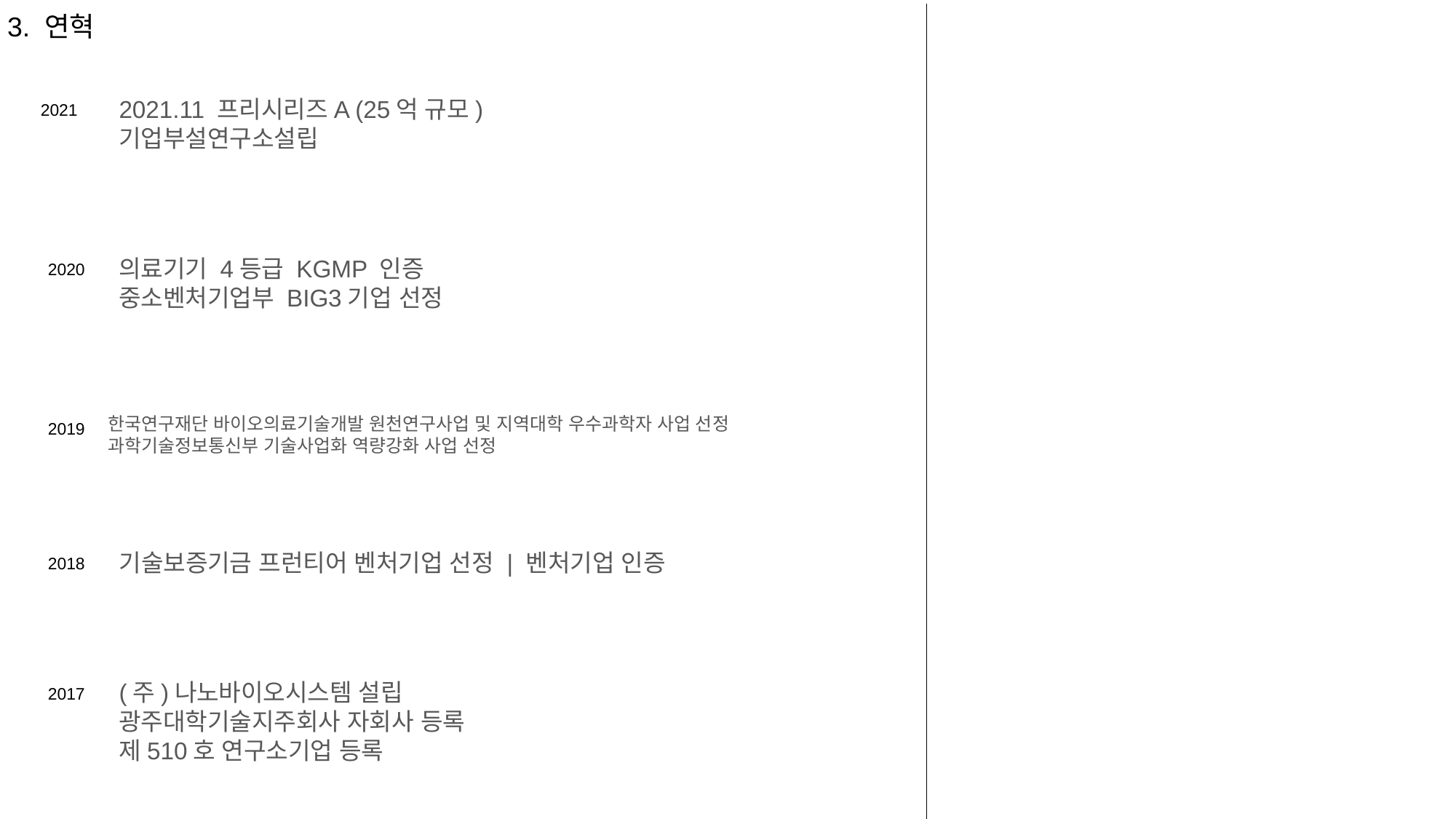

3. 연혁
2021
2021.11 프리시리즈A (25억 규모)
기업부설연구소설립

2020
의료기기 4등급 KGMP 인증
중소벤처기업부 BIG3기업 선정

2019
한국연구재단 바이오의료기술개발 원천연구사업 및 지역대학 우수과학자 사업 선정
과학기술정보통신부 기술사업화 역량강화 사업 선정
2018
기술보증기금 프런티어 벤처기업 선정 | 벤처기업 인증

2017
(주)나노바이오시스템 설립
광주대학기술지주회사 자회사 등록
제510호 연구소기업 등록